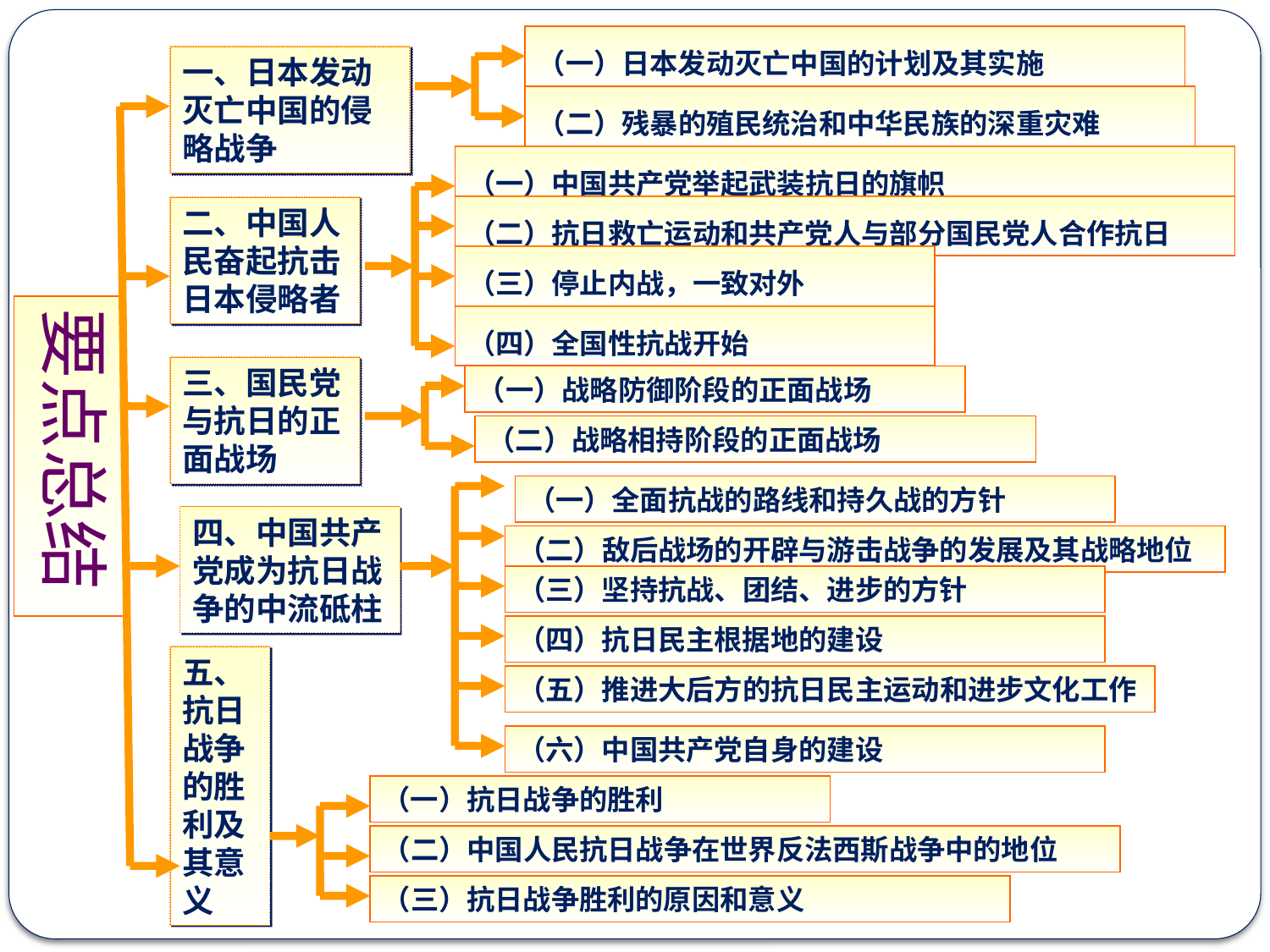

（一）日本发动灭亡中国的计划及其实施
一、日本发动灭亡中国的侵略战争

（二）残暴的殖民统治和中华民族的深重灾难

（一）中国共产党举起武装抗日的旗帜

（二）抗日救亡运动和共产党人与部分国民党人合作抗日
二、中国人民奋起抗击日本侵略者

（三）停止内战，一致对外

要点总结
（四）全国性抗战开始

三、国民党与抗日的正面战场
（一）战略防御阶段的正面战场

（二）战略相持阶段的正面战场

（一）全面抗战的路线和持久战的方针

四、中国共产党成为抗日战争的中流砥柱
（二）敌后战场的开辟与游击战争的发展及其战略地位

（三）坚持抗战、团结、进步的方针

（四）抗日民主根据地的建设

五、抗日战争的胜利及其意义
（五）推进大后方的抗日民主运动和进步文化工作

（六）中国共产党自身的建设

（一）抗日战争的胜利

（二）中国人民抗日战争在世界反法西斯战争中的地位

（三）抗日战争胜利的原因和意义